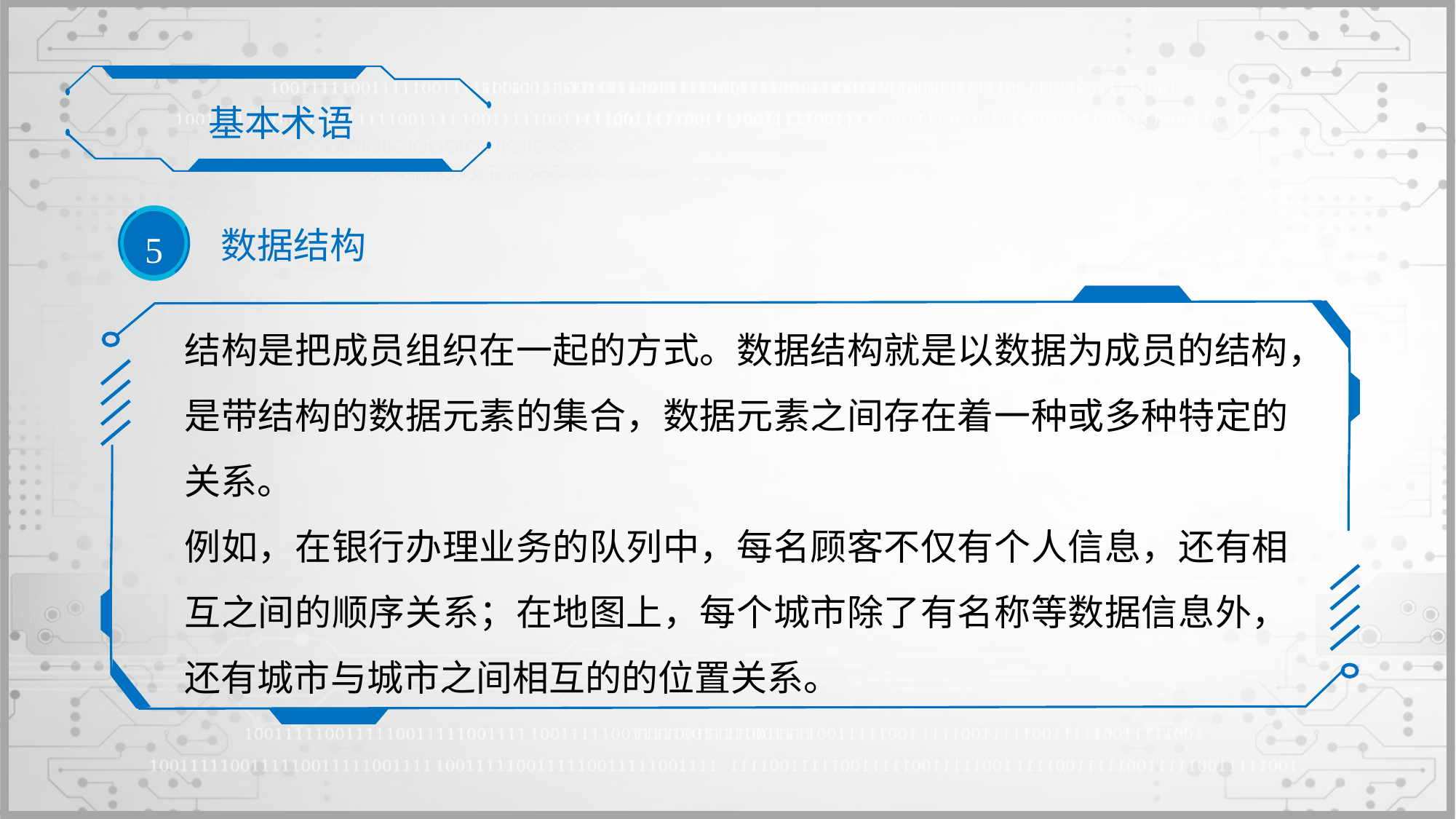

基本术语

  数据结构
5

结构是把成员组织在一起的方式。数据结构就是以数据为成员的结构，是带结构的数据元素的集合，数据元素之间存在着一种或多种特定的关系。
例如，在银行办理业务的队列中，每名顾客不仅有个人信息，还有相互之间的顺序关系；在地图上，每个城市除了有名称等数据信息外，还有城市与城市之间相互的的位置关系。